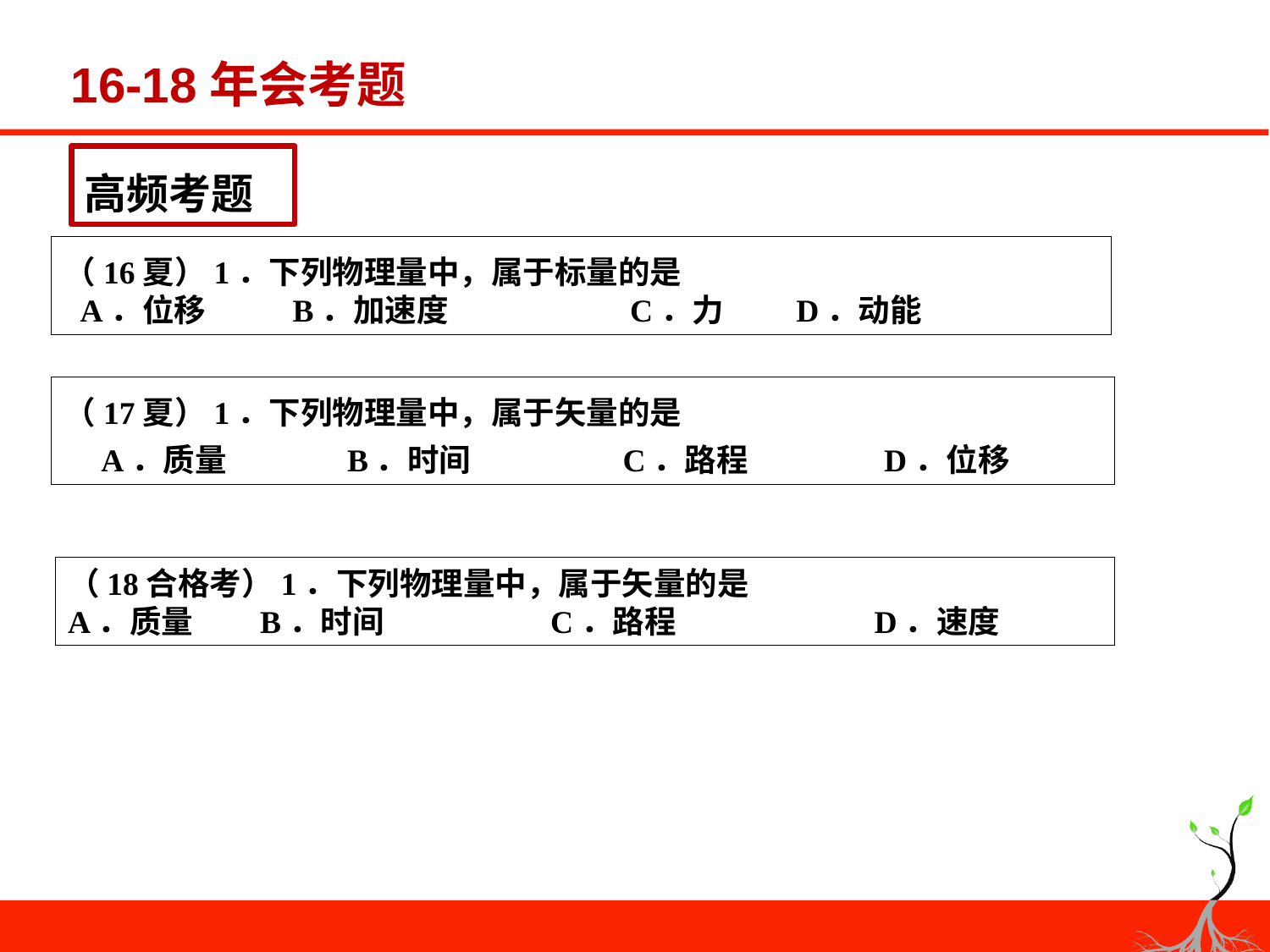

# 16-18年会考题
高频考题
（16夏）1．下列物理量中，属于标量的是
  A．位移           B．加速度	       C．力         D．动能
（17夏）1．下列物理量中，属于矢量的是
A．质量	   B．时间	      C．路程	       D．位移
（18合格考）1．下列物理量中，属于矢量的是
A．质量       B．时间          C．路程            D．速度